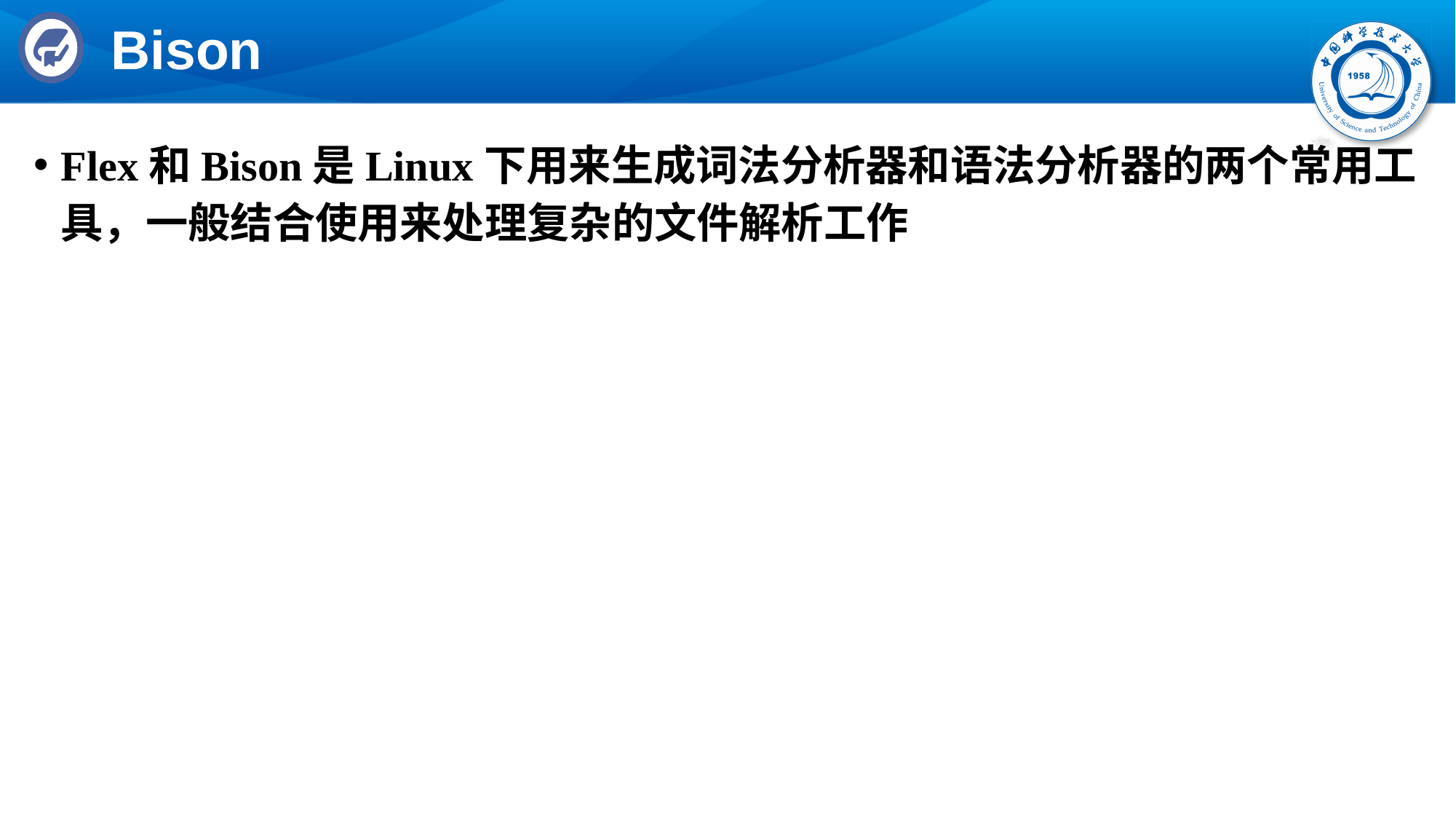

# Bison
Flex和Bison是Linux下用来生成词法分析器和语法分析器的两个常用工具，一般结合使用来处理复杂的文件解析工作